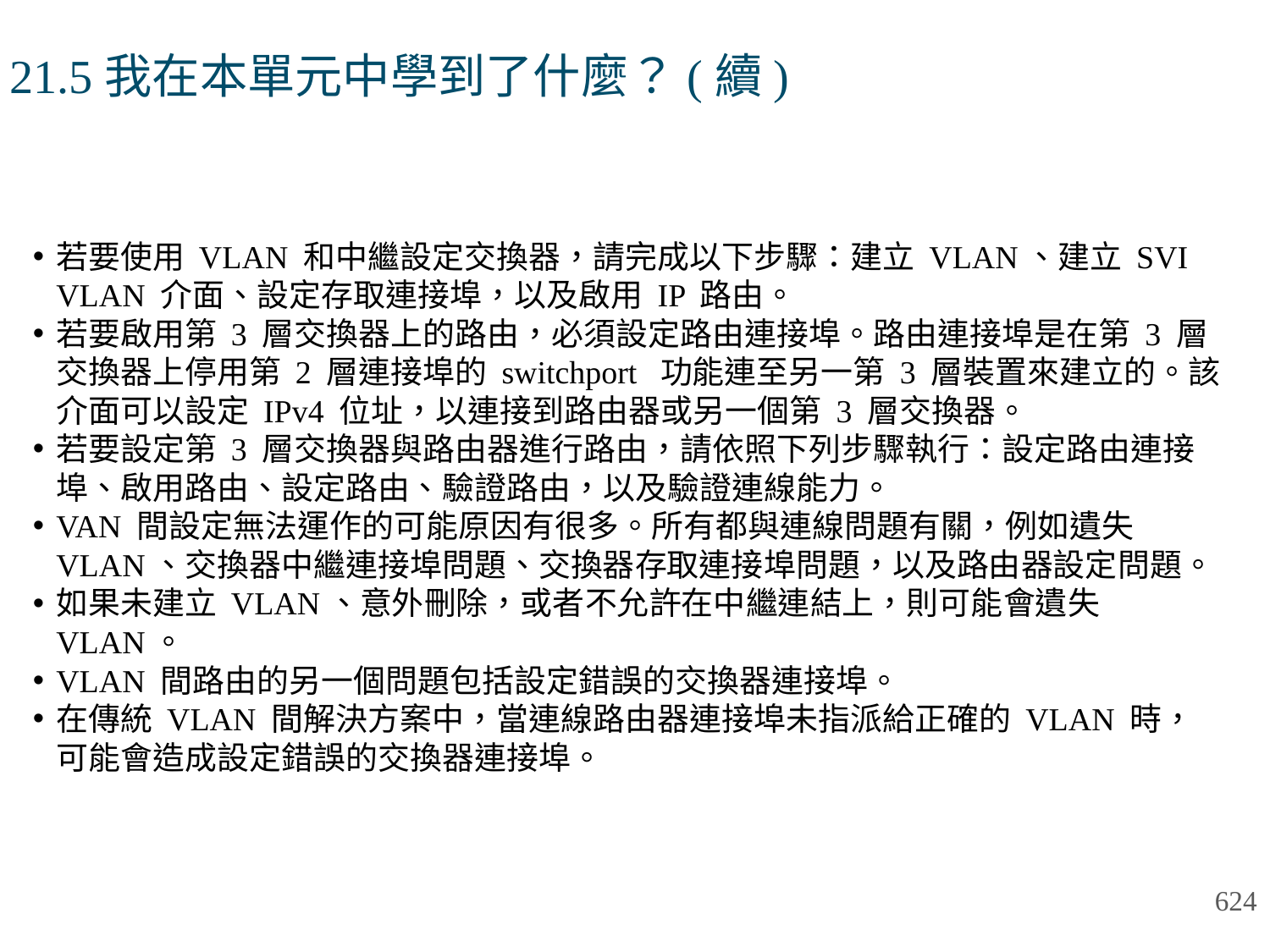

# 21.5我在本單元中學到了什麼？(續)
若要使用 VLAN 和中繼設定交換器，請完成以下步驟：建立 VLAN、建立 SVI VLAN 介面、設定存取連接埠，以及啟用 IP 路由。
若要啟用第 3 層交換器上的路由，必須設定路由連接埠。路由連接埠是在第 3 層交換器上停用第 2 層連接埠的 switchport  功能連至另一第 3 層裝置來建立的。該介面可以設定 IPv4 位址，以連接到路由器或另一個第 3 層交換器。
若要設定第 3 層交換器與路由器進行路由，請依照下列步驟執行：設定路由連接埠、啟用路由、設定路由、驗證路由，以及驗證連線能力。
VAN 間設定無法運作的可能原因有很多。所有都與連線問題有關，例如遺失 VLAN、交換器中繼連接埠問題、交換器存取連接埠問題，以及路由器設定問題。
如果未建立 VLAN、意外刪除，或者不允許在中繼連結上，則可能會遺失 VLAN。
VLAN 間路由的另一個問題包括設定錯誤的交換器連接埠。
在傳統 VLAN 間解決方案中，當連線路由器連接埠未指派給正確的 VLAN 時，可能會造成設定錯誤的交換器連接埠。

624